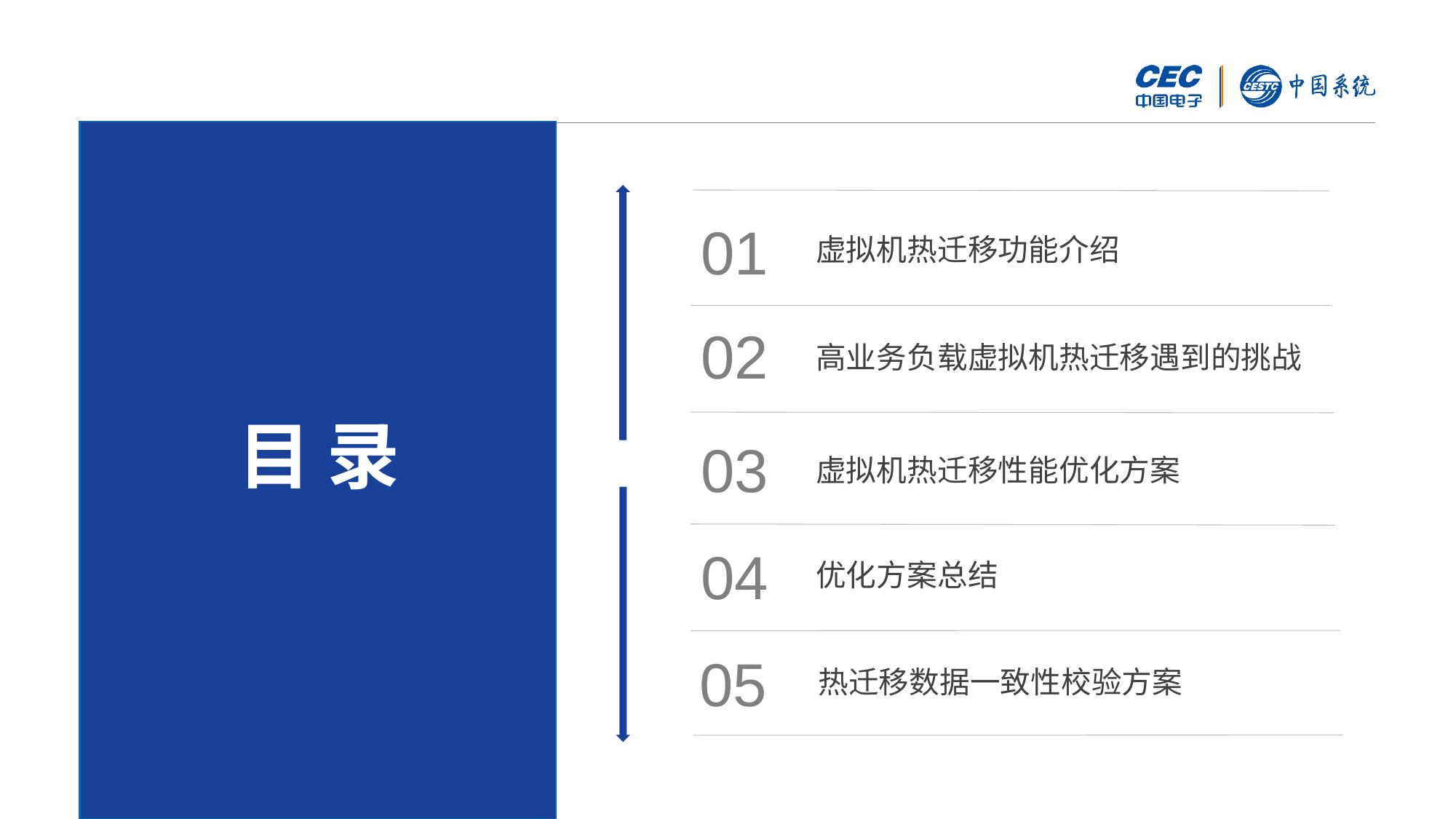

01
虚拟机热迁移功能介绍

02
高业务负载虚拟机热迁移遇到的挑战
目 录
03
虚拟机热迁移性能优化方案
04
优化方案总结

05
热迁移数据一致性校验方案